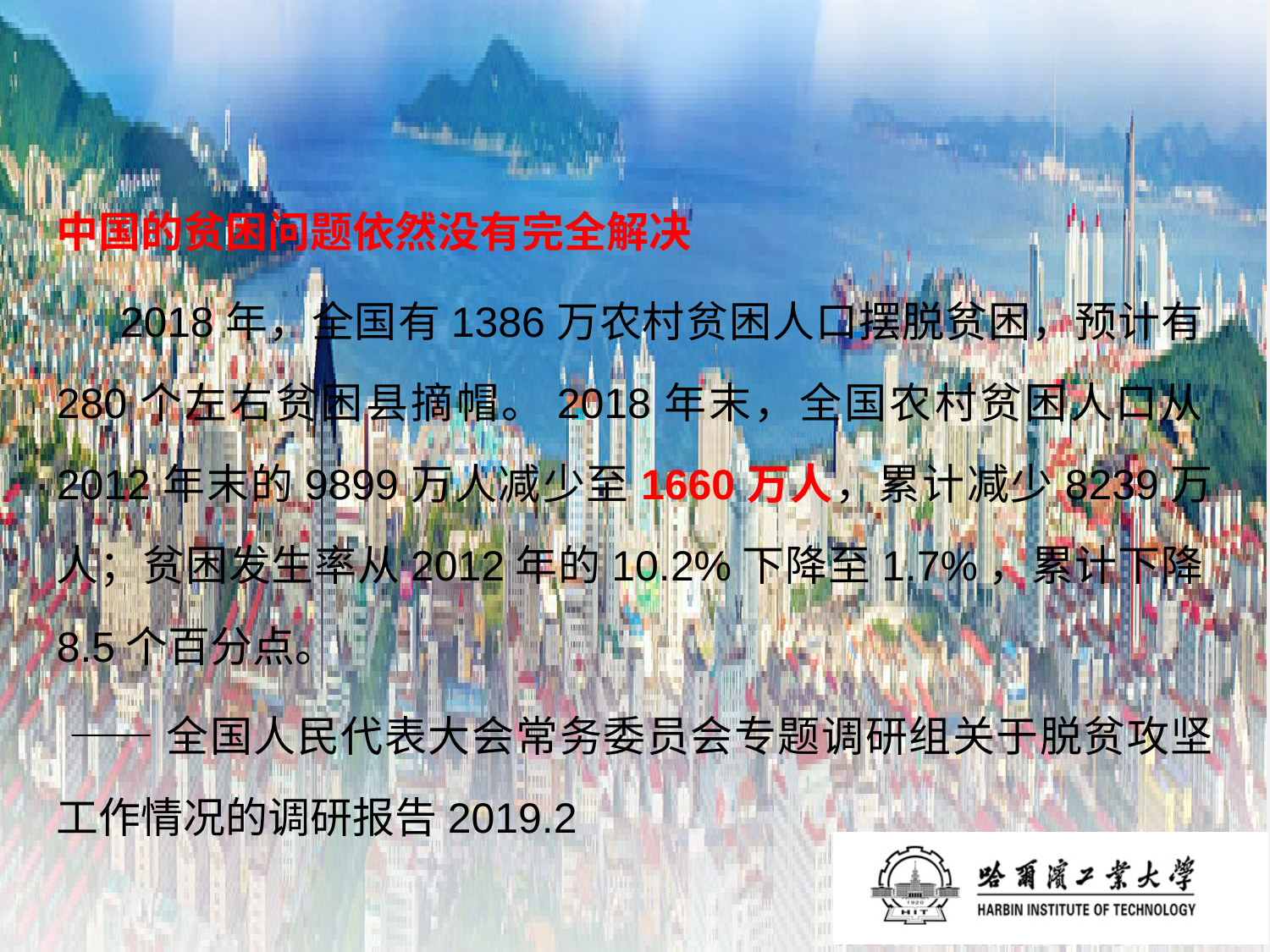

中国的贫困问题依然没有完全解决
     2018年，全国有1386万农村贫困人口摆脱贫困，预计有280个左右贫困县摘帽。2018年末，全国农村贫困人口从2012年末的9899万人减少至1660万人，累计减少8239万人；贫困发生率从2012年的10.2%下降至1.7%，累计下降8.5个百分点。
 ——全国人民代表大会常务委员会专题调研组关于脱贫攻坚工作情况的调研报告2019.2